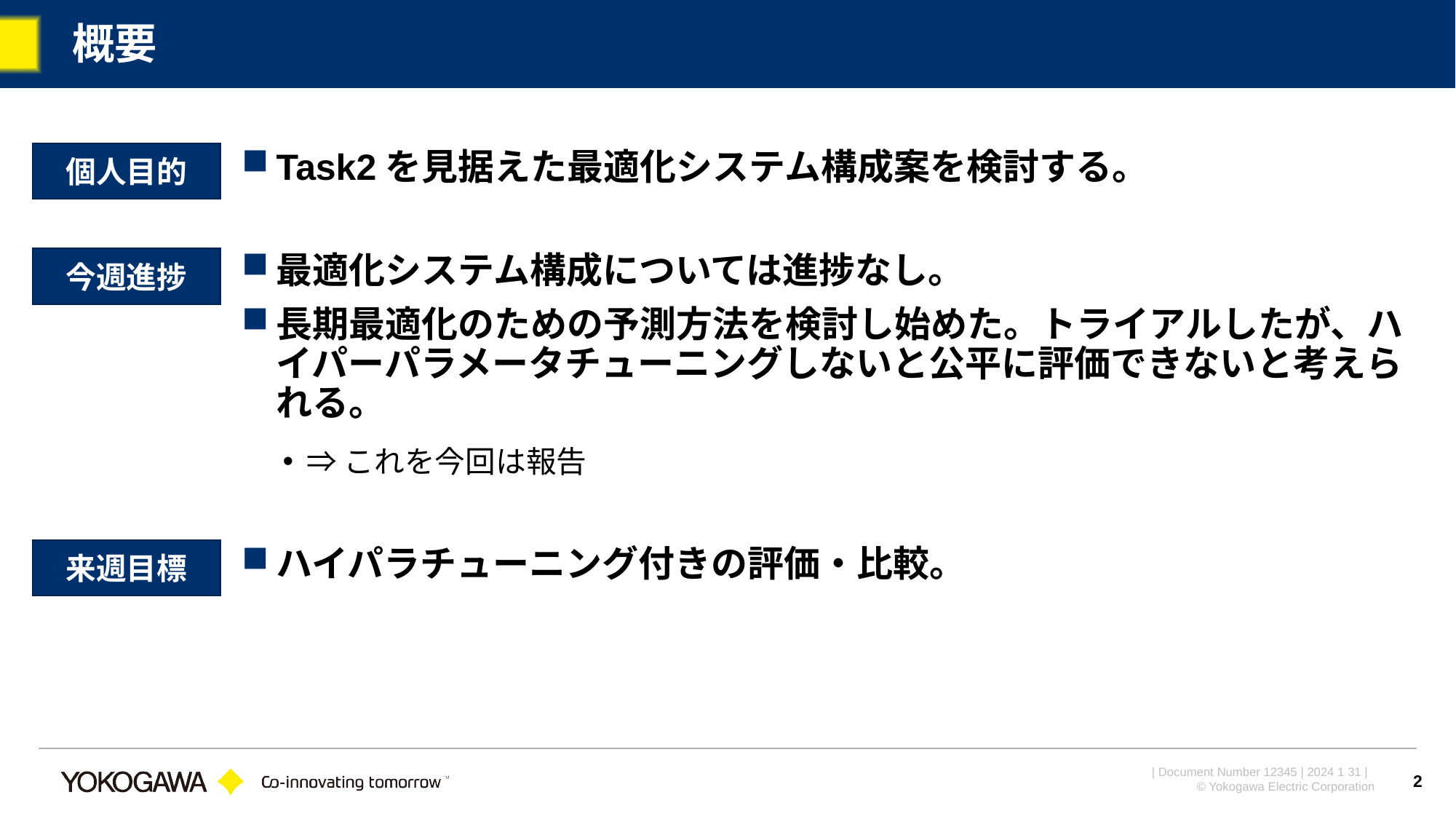

# 概要
個人目的
Task2を見据えた最適化システム構成案を検討する。
最適化システム構成については進捗なし。
長期最適化のための予測方法を検討し始めた。トライアルしたが、ハイパーパラメータチューニングしないと公平に評価できないと考えられる。
⇒これを今回は報告
今週進捗
来週目標
ハイパラチューニング付きの評価・比較。
2